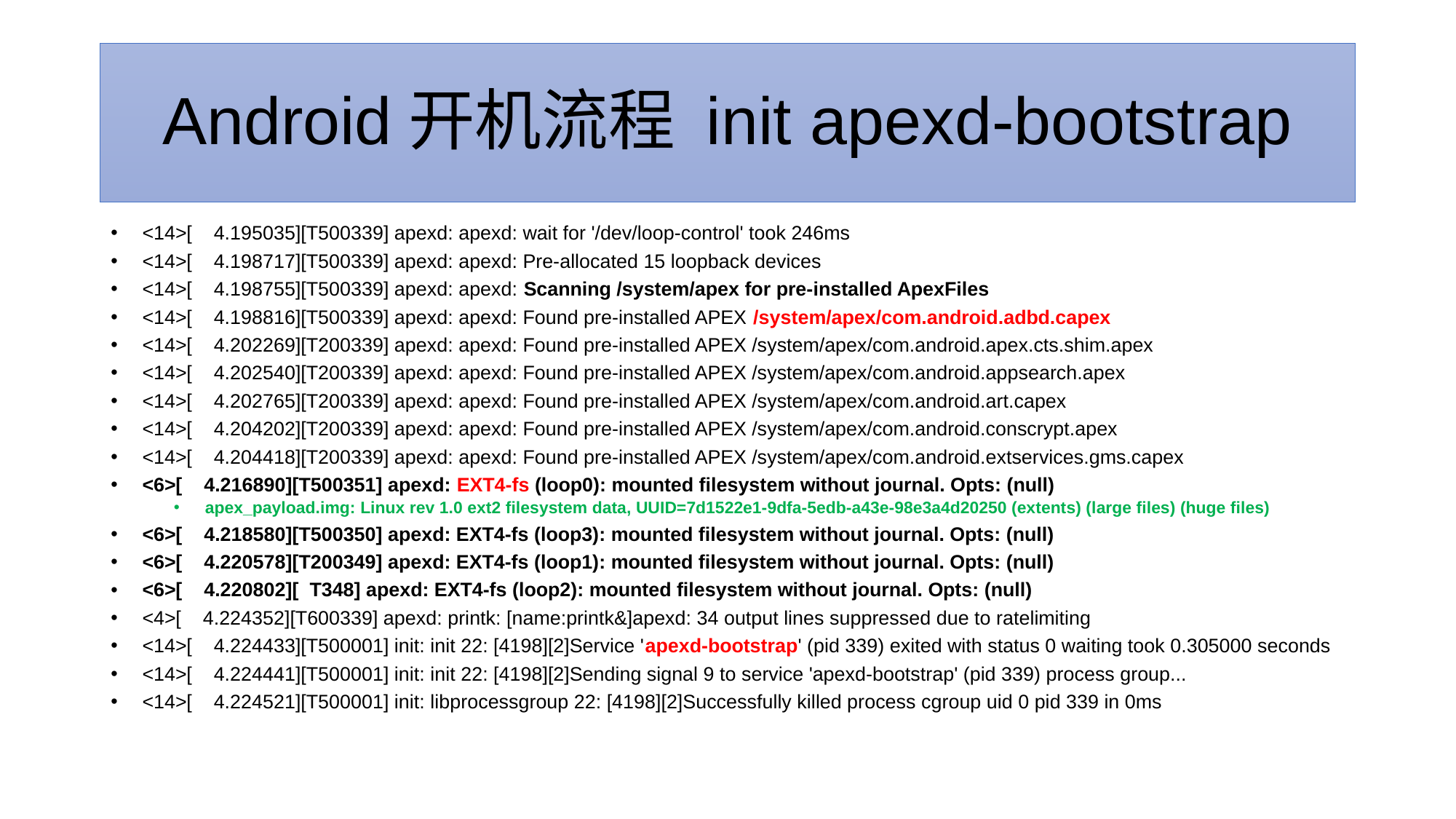

# Android开机流程 init apexd-bootstrap
<14>[    4.195035][T500339] apexd: apexd: wait for '/dev/loop-control' took 246ms
<14>[    4.198717][T500339] apexd: apexd: Pre-allocated 15 loopback devices
<14>[    4.198755][T500339] apexd: apexd: Scanning /system/apex for pre-installed ApexFiles
<14>[    4.198816][T500339] apexd: apexd: Found pre-installed APEX /system/apex/com.android.adbd.capex
<14>[    4.202269][T200339] apexd: apexd: Found pre-installed APEX /system/apex/com.android.apex.cts.shim.apex
<14>[    4.202540][T200339] apexd: apexd: Found pre-installed APEX /system/apex/com.android.appsearch.apex
<14>[    4.202765][T200339] apexd: apexd: Found pre-installed APEX /system/apex/com.android.art.capex
<14>[    4.204202][T200339] apexd: apexd: Found pre-installed APEX /system/apex/com.android.conscrypt.apex
<14>[    4.204418][T200339] apexd: apexd: Found pre-installed APEX /system/apex/com.android.extservices.gms.capex
<6>[    4.216890][T500351] apexd: EXT4-fs (loop0): mounted filesystem without journal. Opts: (null)
apex_payload.img: Linux rev 1.0 ext2 filesystem data, UUID=7d1522e1-9dfa-5edb-a43e-98e3a4d20250 (extents) (large files) (huge files)
<6>[    4.218580][T500350] apexd: EXT4-fs (loop3): mounted filesystem without journal. Opts: (null)
<6>[    4.220578][T200349] apexd: EXT4-fs (loop1): mounted filesystem without journal. Opts: (null)
<6>[    4.220802][  T348] apexd: EXT4-fs (loop2): mounted filesystem without journal. Opts: (null)
<4>[    4.224352][T600339] apexd: printk: [name:printk&]apexd: 34 output lines suppressed due to ratelimiting
<14>[    4.224433][T500001] init: init 22: [4198][2]Service 'apexd-bootstrap' (pid 339) exited with status 0 waiting took 0.305000 seconds
<14>[    4.224441][T500001] init: init 22: [4198][2]Sending signal 9 to service 'apexd-bootstrap' (pid 339) process group...
<14>[    4.224521][T500001] init: libprocessgroup 22: [4198][2]Successfully killed process cgroup uid 0 pid 339 in 0ms